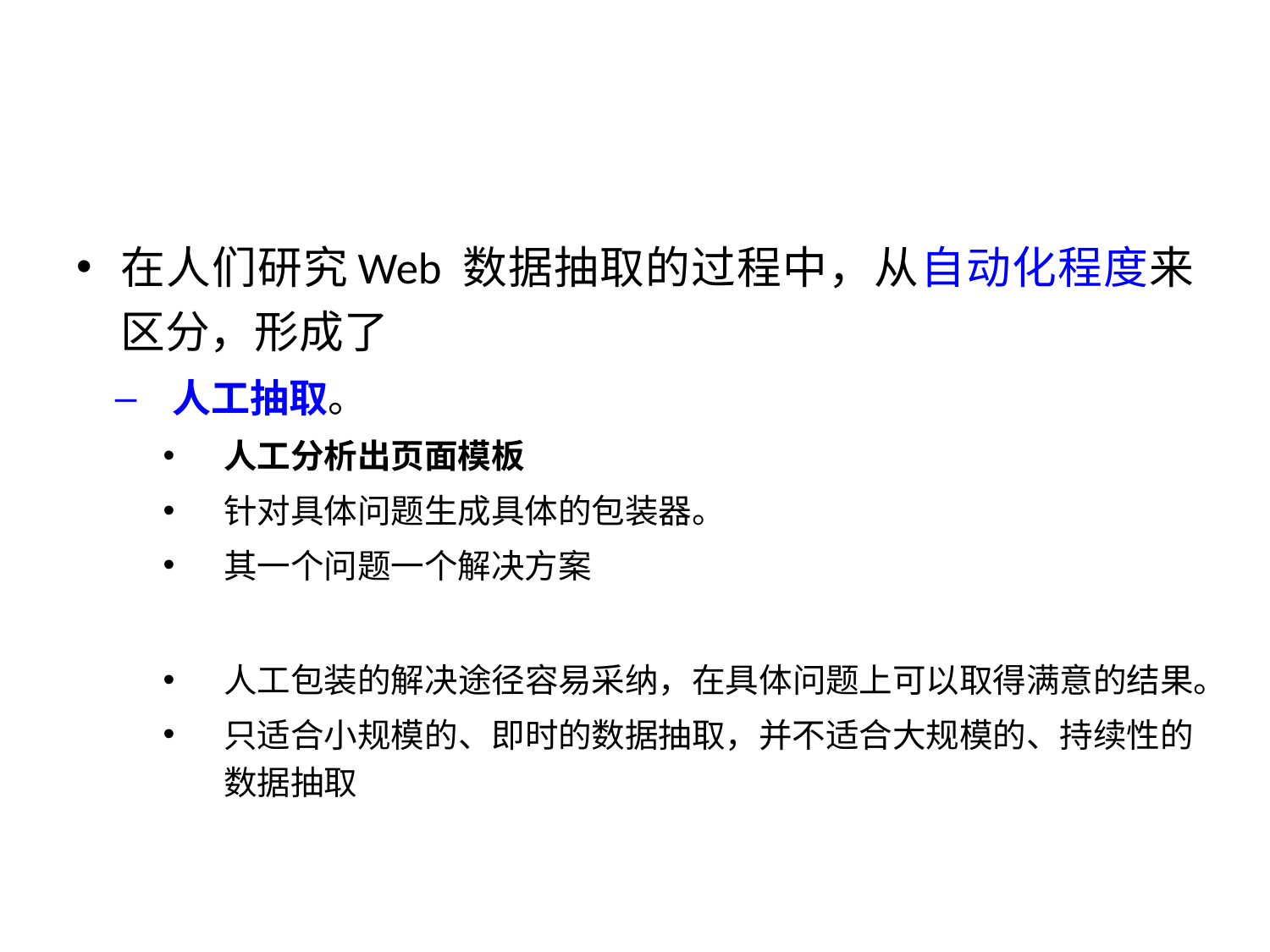

#
在人们研究Web 数据抽取的过程中，从自动化程度来区分，形成了
人工抽取。
人工分析出页面模板
针对具体问题生成具体的包装器。
其一个问题一个解决方案

人工包装的解决途径容易采纳，在具体问题上可以取得满意的结果。
只适合小规模的、即时的数据抽取，并不适合大规模的、持续性的数据抽取